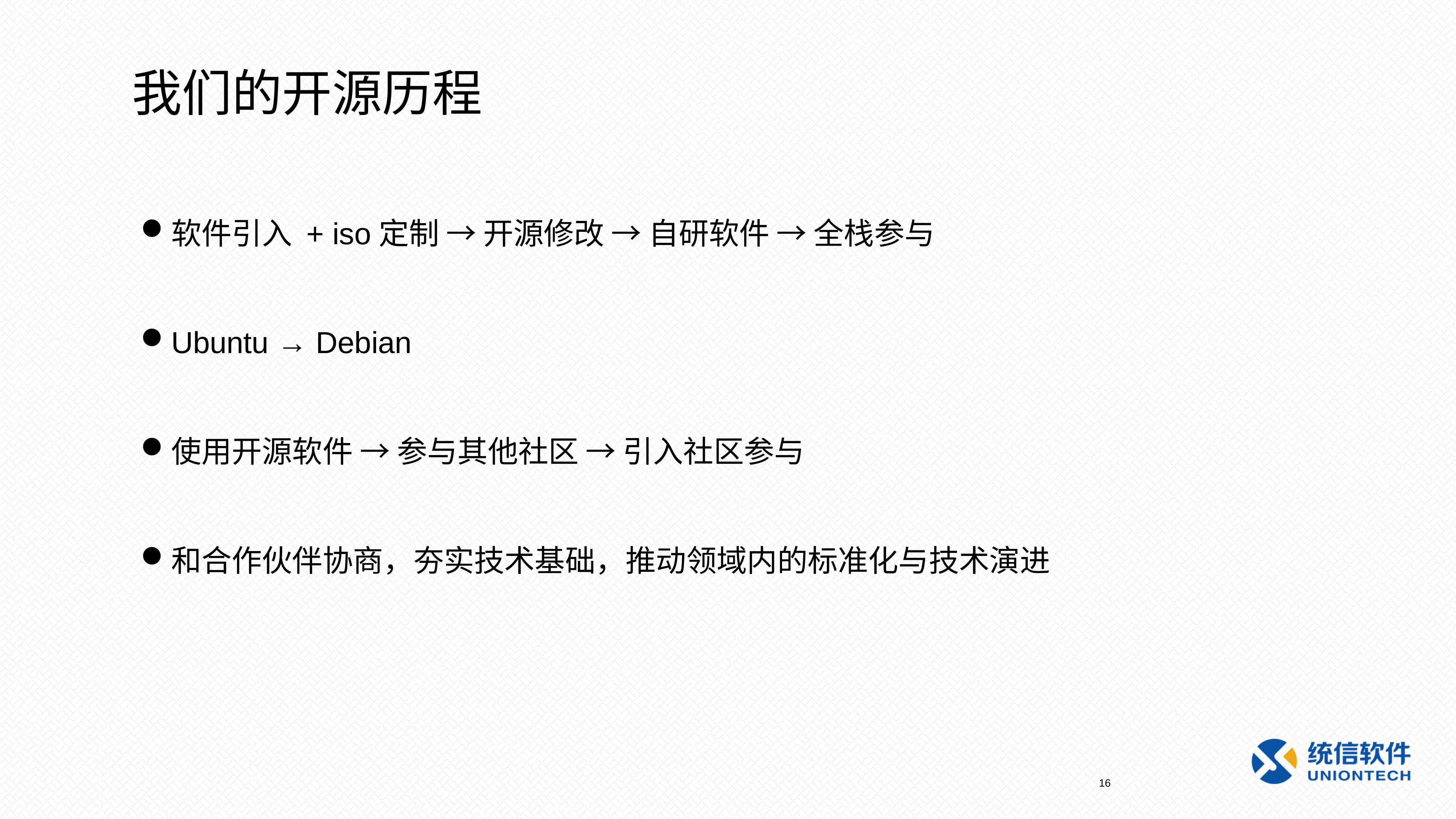

我们的开源历程

软件引入 + iso定制 → 开源修改 → 自研软件 → 全栈参与

Ubuntu → Debian

使用开源软件 → 参与其他社区 → 引入社区参与

和合作伙伴协商，夯实技术基础，推动领域内的标准化与技术演进
16